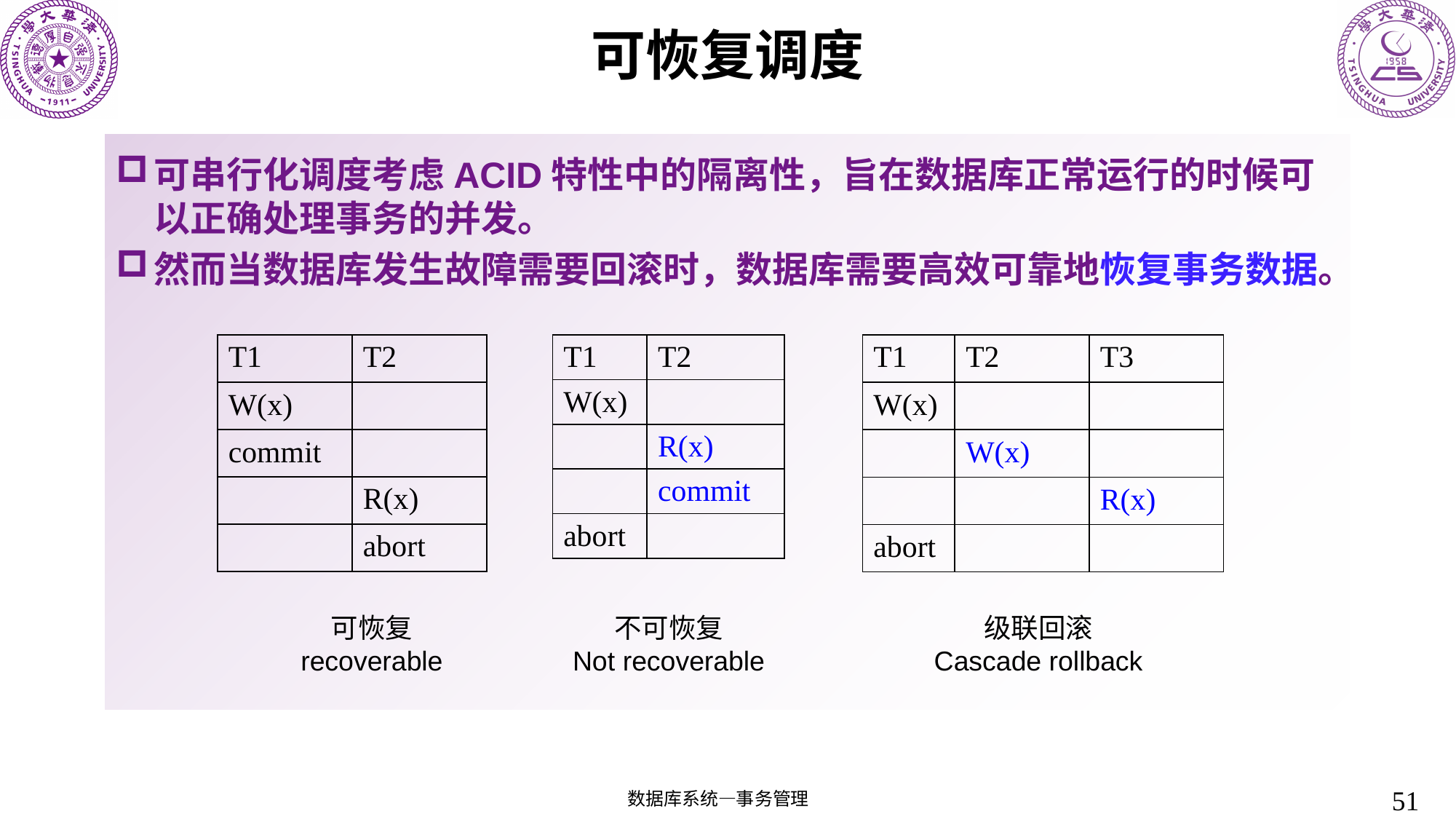

# 可恢复调度

可串行化调度考虑ACID特性中的隔离性，旨在数据库正常运行的时候可以正确处理事务的并发。
然而当数据库发生故障需要回滚时，数据库需要高效可靠地恢复事务数据。

| T1 | T2 |
| --- | --- |
| W(x) |  |
| commit |  |
|  | R(x) |
|  | abort |
| T1 | T2 |
| --- | --- |
| W(x) |  |
|  | R(x) |
|  | commit |
| abort |  |
| T1 | T2 | T3 |
| --- | --- | --- |
| W(x) |  |  |
|  | W(x) |  |
|  |  | R(x) |
| abort |  |  |
可恢复
recoverable
不可恢复
Not recoverable
级联回滚
Cascade rollback
51
数据库系统—事务管理